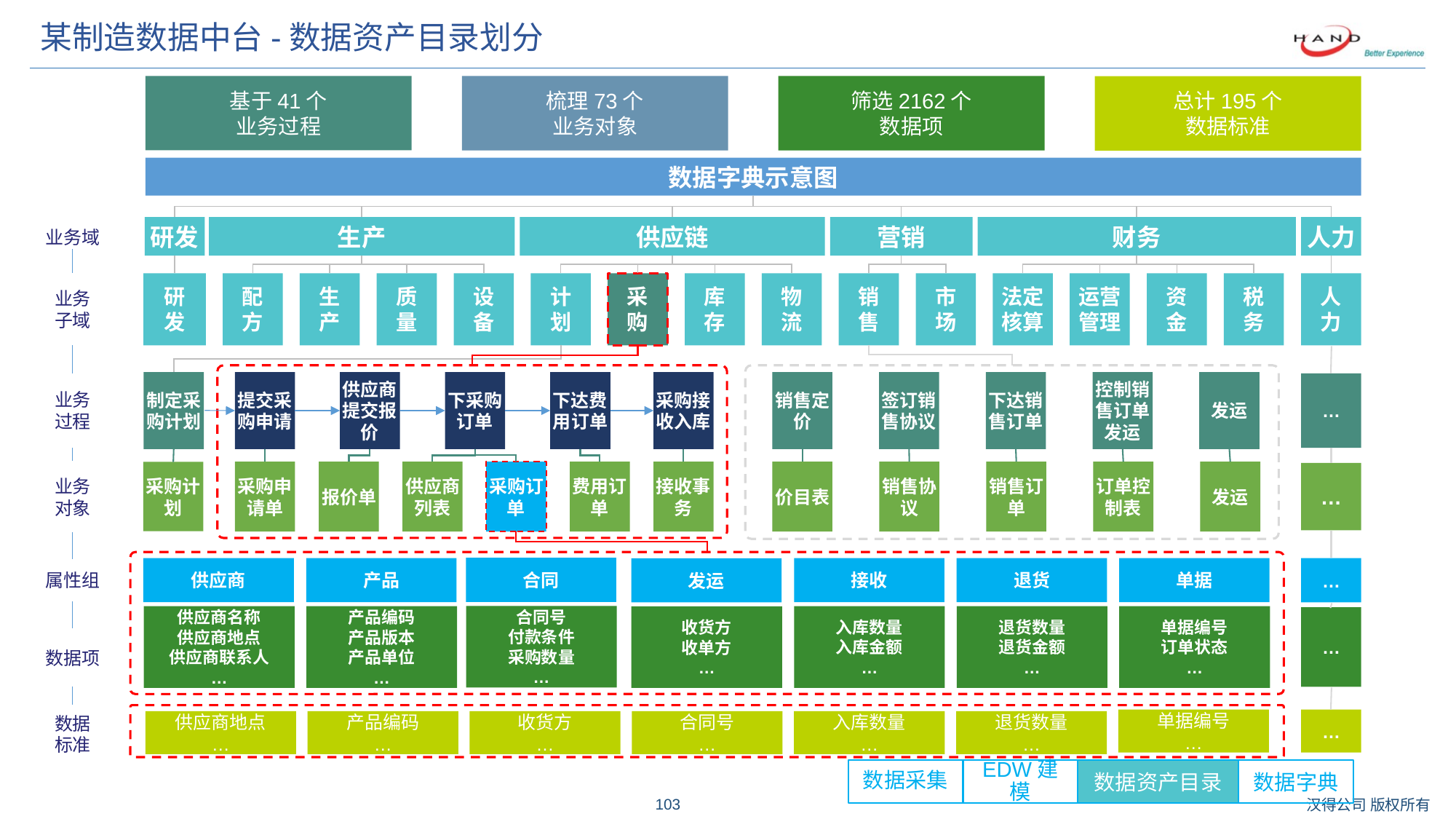

# 某制造数据中台-数据资产目录划分
梳理73个
业务对象
筛选2162个
数据项
基于41个
业务过程
总计195个
数据标准
数据字典示意图
研发
生产
供应链
营销
财务
人力
业务域
业务
子域
研
发
配
方
生
产
质
量
设
备
计
划
采
购
库
存
物
流
销
售
市
场
法定核算
运营管理
资
金
税
务
人
力

制定采购计划
提交采购申请
供应商提交报价
下采购订单
下达费用订单
采购接收入库
销售定价
签订销售协议
下达销售订单
控制销售订单发运
发运
业务
过程
…
业务
对象
采购申请单
报价单
供应商列表
采购订单
费用订单
接收事务
价目表
销售协议
销售订单
订单控制表
发运
采购计划
…

合同
…
供应商
产品
接收
退货
单据
发运
属性组
合同号
付款条件
采购数量
…
供应商名称
供应商地点
供应商联系人
…
产品编码
产品版本
产品单位
…
入库数量
入库金额
…
退货数量
退货金额
…
单据编号
订单状态
…
收货方
收单方
…
…
数据项
数据
标准

单据编号
…
…
供应商地点
…
退货数量
…
产品编码
…
收货方
…
合同号
…
入库数量
…
数据采集
EDW建模
数据资产目录
数据字典